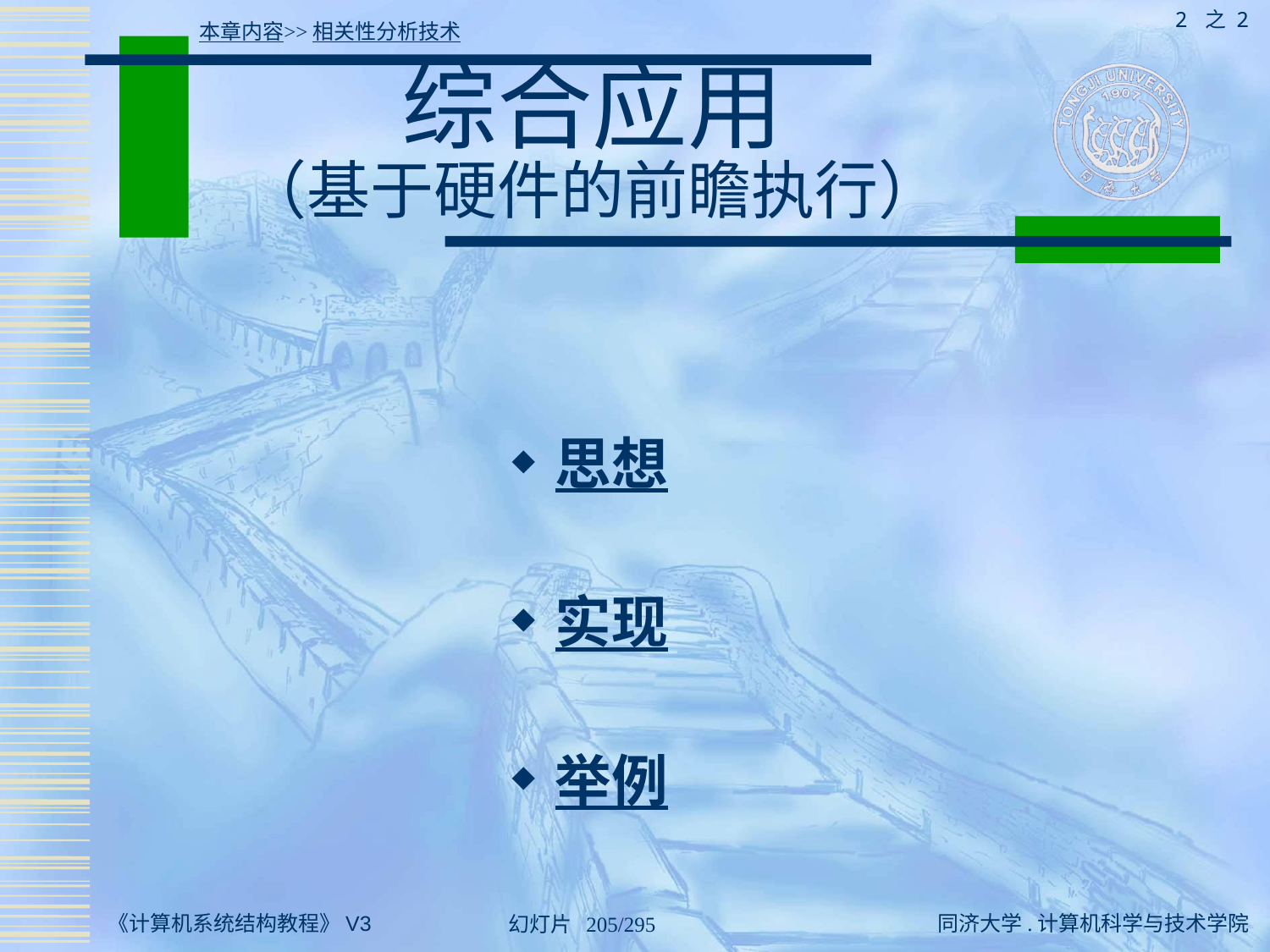

2 之 2
本章内容>>相关性分析技术
# 综合应用 （基于硬件的前瞻执行）
思想
实现
举例